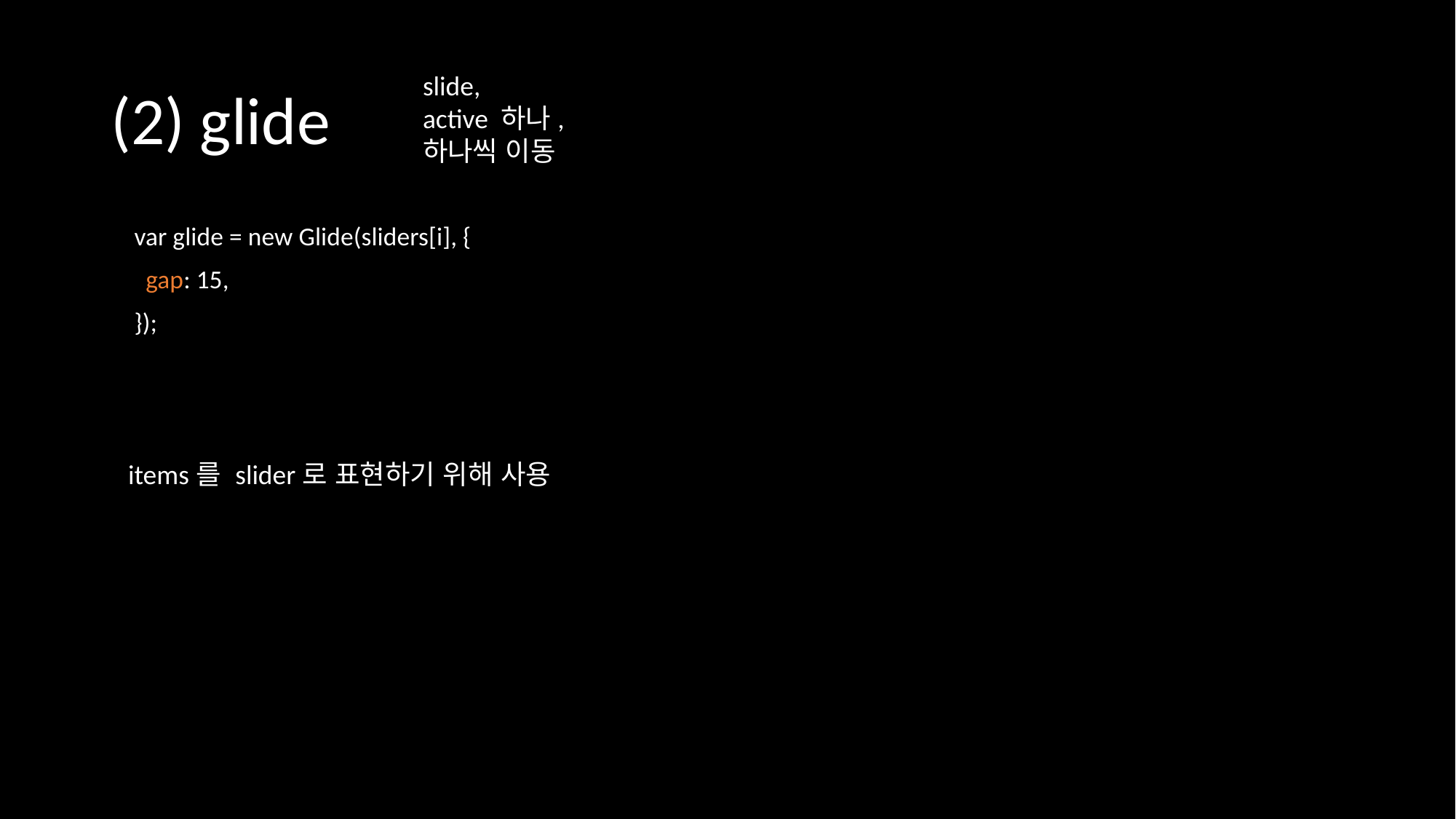

# (2) glide
slide,
active 하나,
하나씩 이동
    var glide = new Glide(sliders[i], {
      gap: 15,
    });
items를 slider로 표현하기 위해 사용